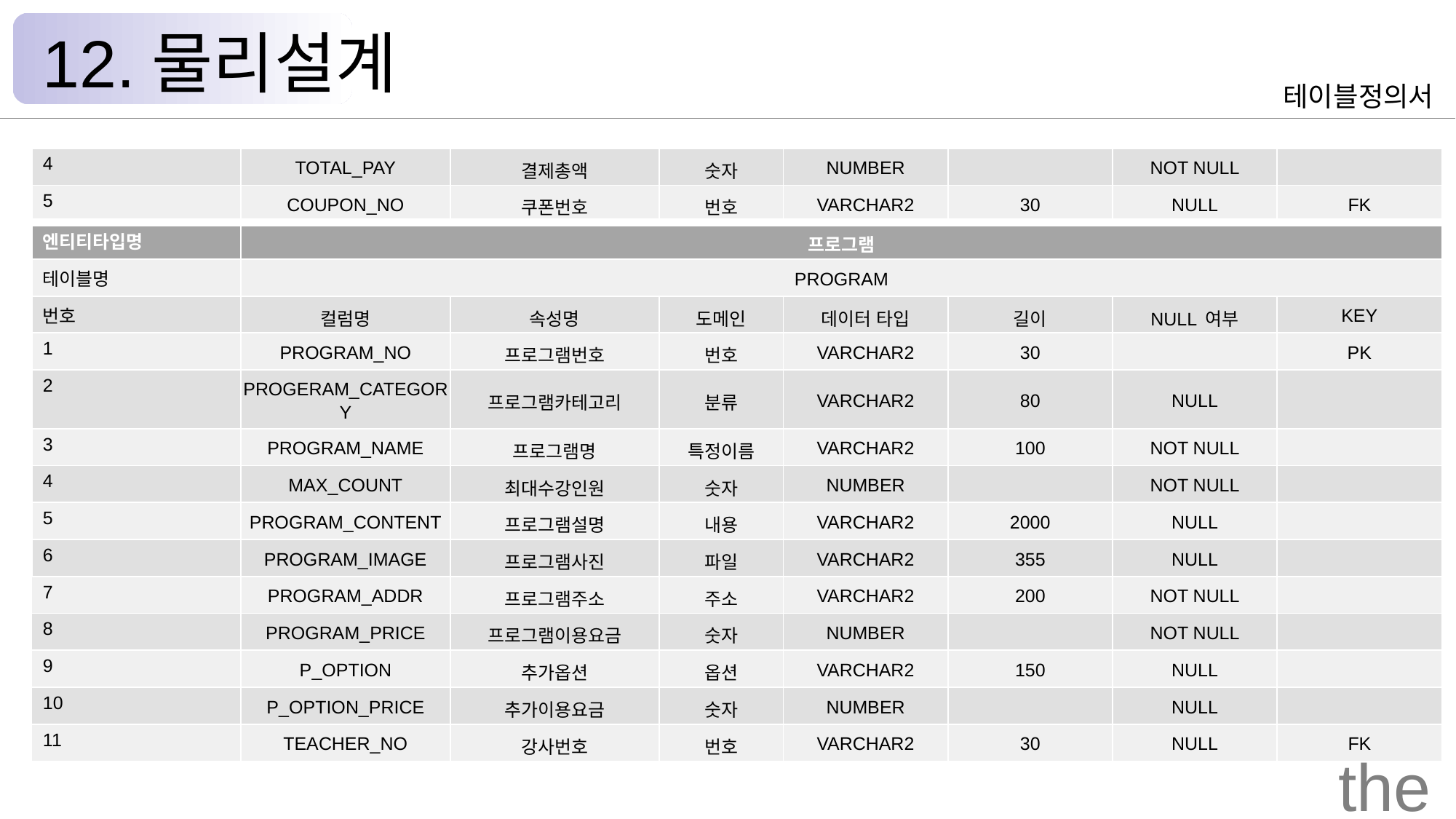

12.물리설계

테이블정의서
| 4 | TOTAL\_PAY | 결제총액 | 숫자 | NUMBER |  | NOT NULL |  |
| --- | --- | --- | --- | --- | --- | --- | --- |
| 5 | COUPON\_NO | 쿠폰번호 | 번호 | VARCHAR2 | 30 | NULL | FK |
| 엔티티타입명 | 프로그램 |  |  |  |  |  |  |
| 테이블명 | PROGRAM |  |  |  |  |  |  |
| 번호 | 컬럼명 | 속성명 | 도메인 | 데이터 타입 | 길이 | NULL 여부 | KEY |
| 1 | PROGRAM\_NO | 프로그램번호 | 번호 | VARCHAR2 | 30 |  | PK |
| 2 | PROGERAM\_CATEGORY | 프로그램카테고리 | 분류 | VARCHAR2 | 80 | NULL |  |
| 3 | PROGRAM\_NAME | 프로그램명 | 특정이름 | VARCHAR2 | 100 | NOT NULL |  |
| 4 | MAX\_COUNT | 최대수강인원 | 숫자 | NUMBER |  | NOT NULL |  |
| 5 | PROGRAM\_CONTENT | 프로그램설명 | 내용 | VARCHAR2 | 2000 | NULL |  |
| 6 | PROGRAM\_IMAGE | 프로그램사진 | 파일 | VARCHAR2 | 355 | NULL |  |
| 7 | PROGRAM\_ADDR | 프로그램주소 | 주소 | VARCHAR2 | 200 | NOT NULL |  |
| 8 | PROGRAM\_PRICE | 프로그램이용요금 | 숫자 | NUMBER |  | NOT NULL |  |
| 9 | P\_OPTION | 추가옵션 | 옵션 | VARCHAR2 | 150 | NULL |  |
| 10 | P\_OPTION\_PRICE | 추가이용요금 | 숫자 | NUMBER |  | NULL |  |
| 11 | TEACHER\_NO | 강사번호 | 번호 | VARCHAR2 | 30 | NULL | FK |
the Palace